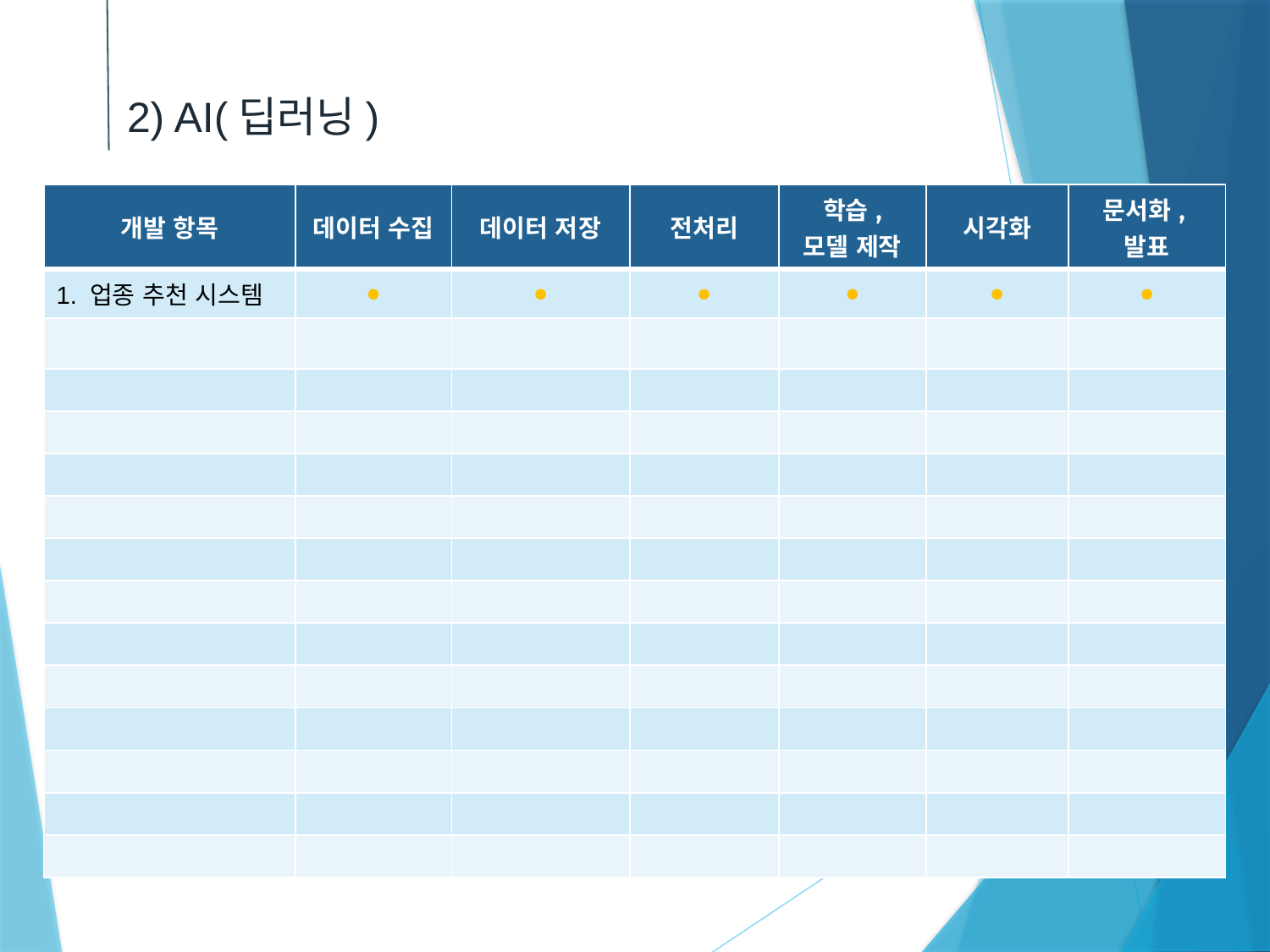

2) AI(딥러닝)
| 개발 항목 | 데이터 수집 | 데이터 저장 | 전처리 | 학습, 모델 제작 | 시각화 | 문서화,발표 |
| --- | --- | --- | --- | --- | --- | --- |
| 1. 업종 추천 시스템 | ● | ● | ● | ● | ● | ● |
|  |  |  |  |  |  |  |
|  |  |  |  |  |  |  |
|  |  |  |  |  |  |  |
|  |  |  |  |  |  |  |
|  |  |  |  |  |  |  |
|  |  |  |  |  |  |  |
|  |  |  |  |  |  |  |
|  |  |  |  |  |  |  |
|  |  |  |  |  |  |  |
|  |  |  |  |  |  |  |
|  |  |  |  |  |  |  |
|  |  |  |  |  |  |  |
|  |  |  |  |  |  |  |